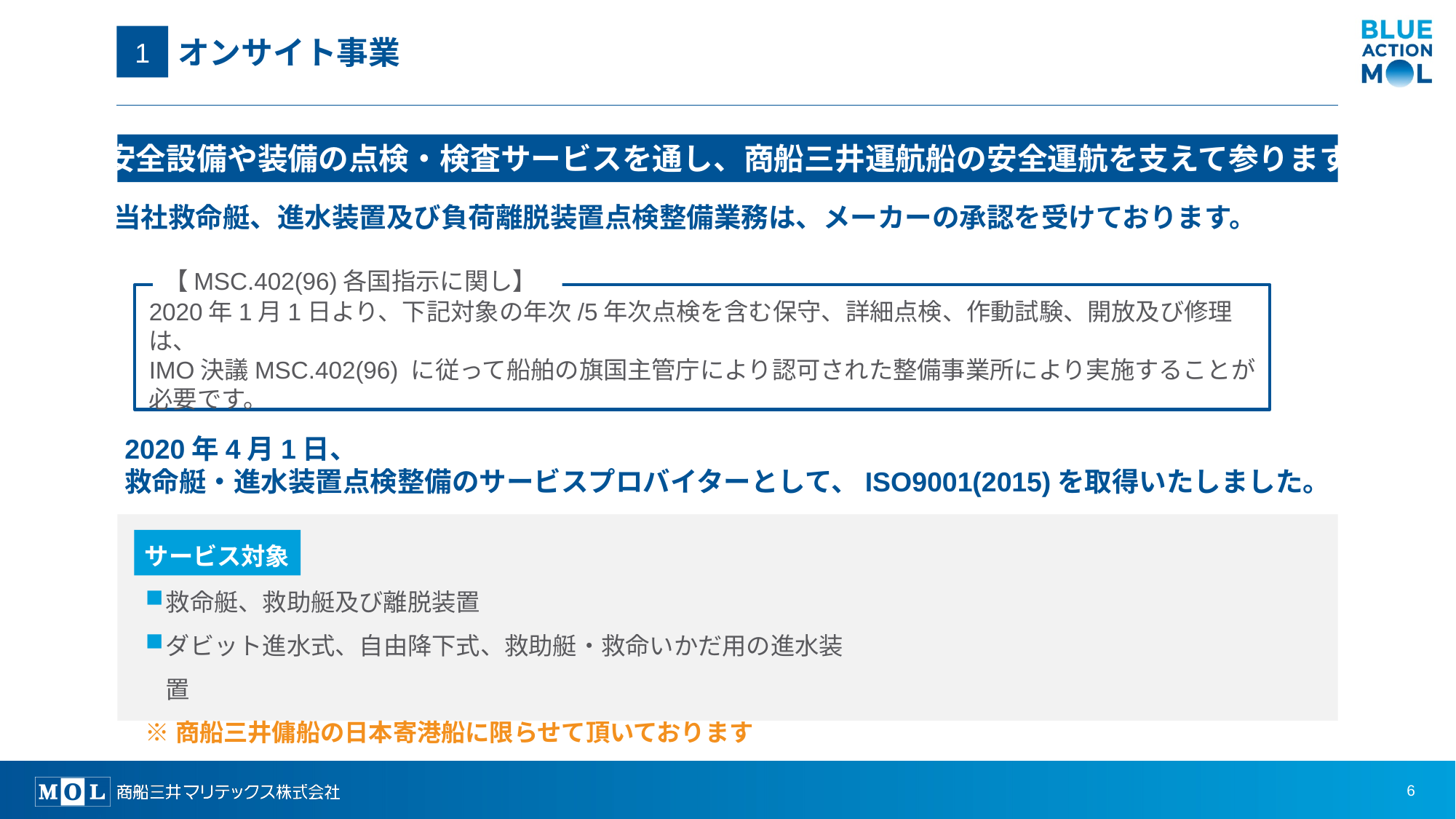

1
# オンサイト事業
安全設備や装備の点検・検査サービスを通し、商船三井運航船の安全運航を支えて参ります
当社救命艇、進水装置及び負荷離脱装置点検整備業務は、メーカーの承認を受けております。
【MSC.402(96)各国指示に関し】

2020年1月1日より、下記対象の年次/5年次点検を含む保守、詳細点検、作動試験、開放及び修理は、
IMO決議MSC.402(96) に従って船舶の旗国主管庁により認可された整備事業所により実施することが必要です。
2020年4月1日、
救命艇・進水装置点検整備のサービスプロバイターとして、ISO9001(2015)を取得いたしました。

サービス対象
救命艇、救助艇及び離脱装置
ダビット進水式、自由降下式、救助艇・救命いかだ用の進水装置
※商船三井傭船の日本寄港船に限らせて頂いております